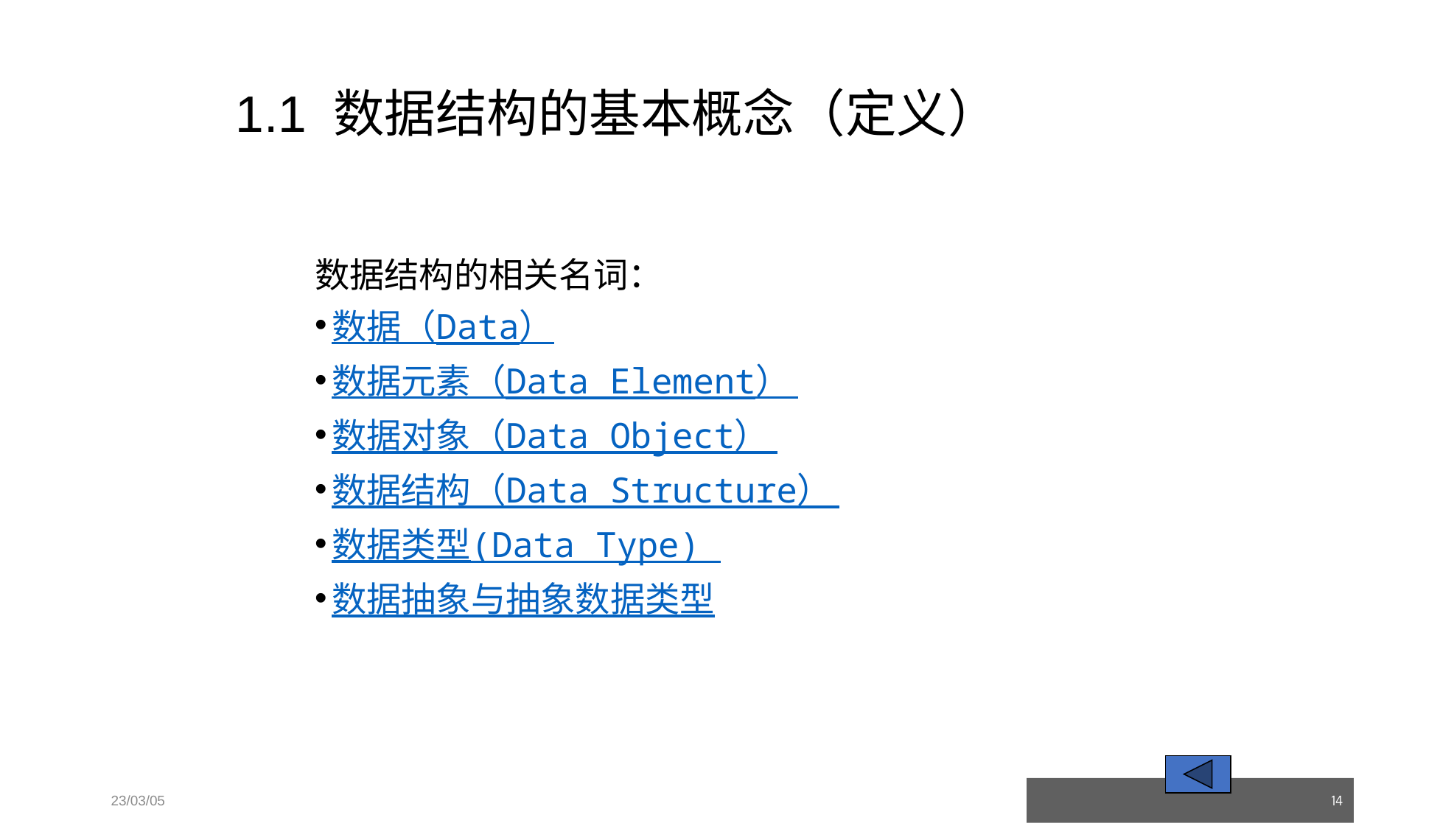

# 1.1 数据结构的基本概念（定义）
数据结构的相关名词：
数据（Data）
数据元素（Data Element）
数据对象（Data Object）
数据结构（Data Structure）
数据类型(Data Type)
数据抽象与抽象数据类型

23/03/05
14